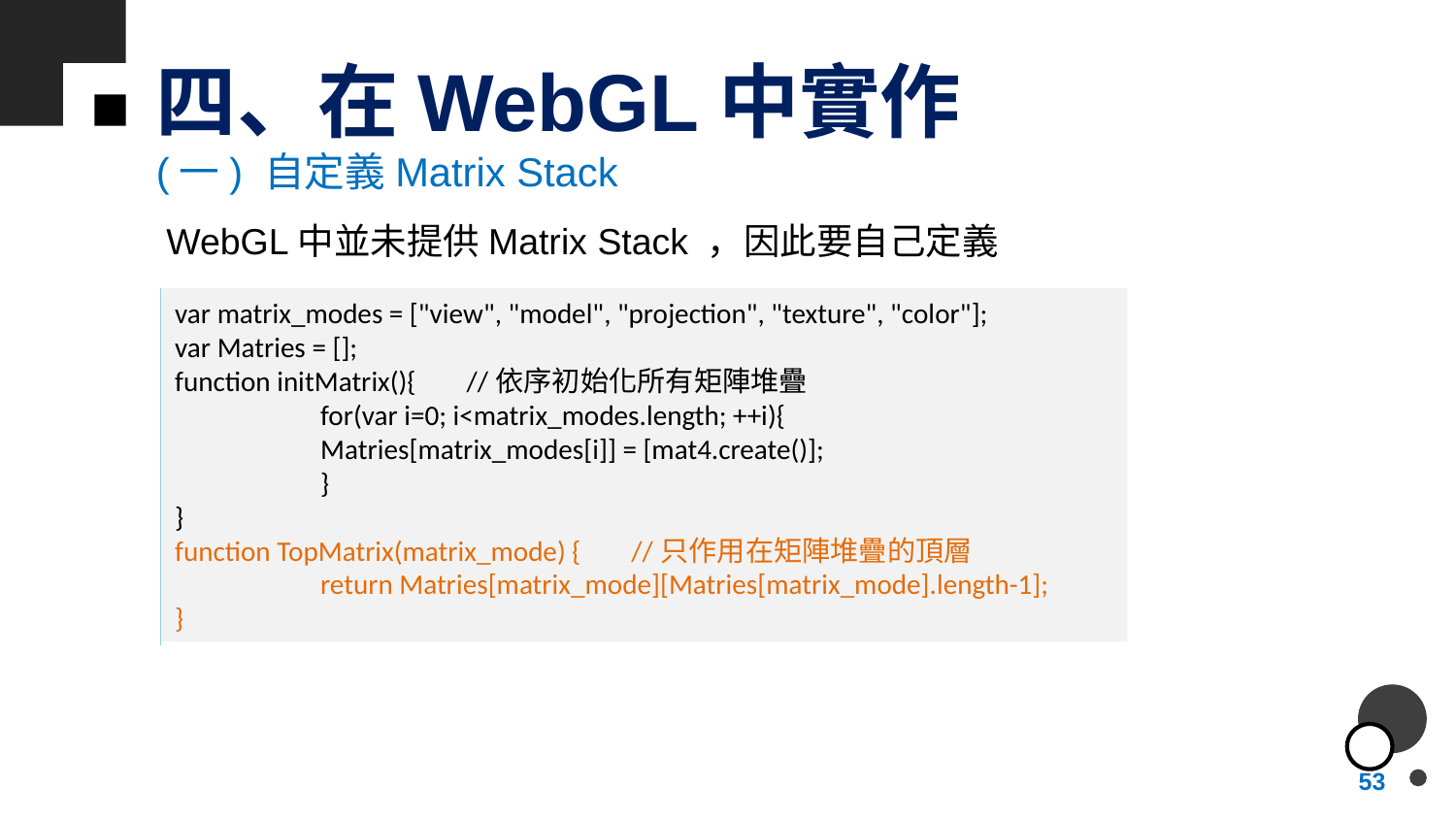

# 四、在WebGL中實作
(一) 自定義Matrix Stack
WebGL中並未提供Matrix Stack ，因此要自己定義
var matrix_modes = ["view", "model", "projection", "texture", "color"];
var Matries = [];
function initMatrix(){        //依序初始化所有矩陣堆疊
	for(var i=0; i<matrix_modes.length; ++i){
	Matries[matrix_modes[i]] = [mat4.create()];
	}
}
function TopMatrix(matrix_mode) {        //只作用在矩陣堆疊的頂層
	return Matries[matrix_mode][Matries[matrix_mode].length-1];
}

53